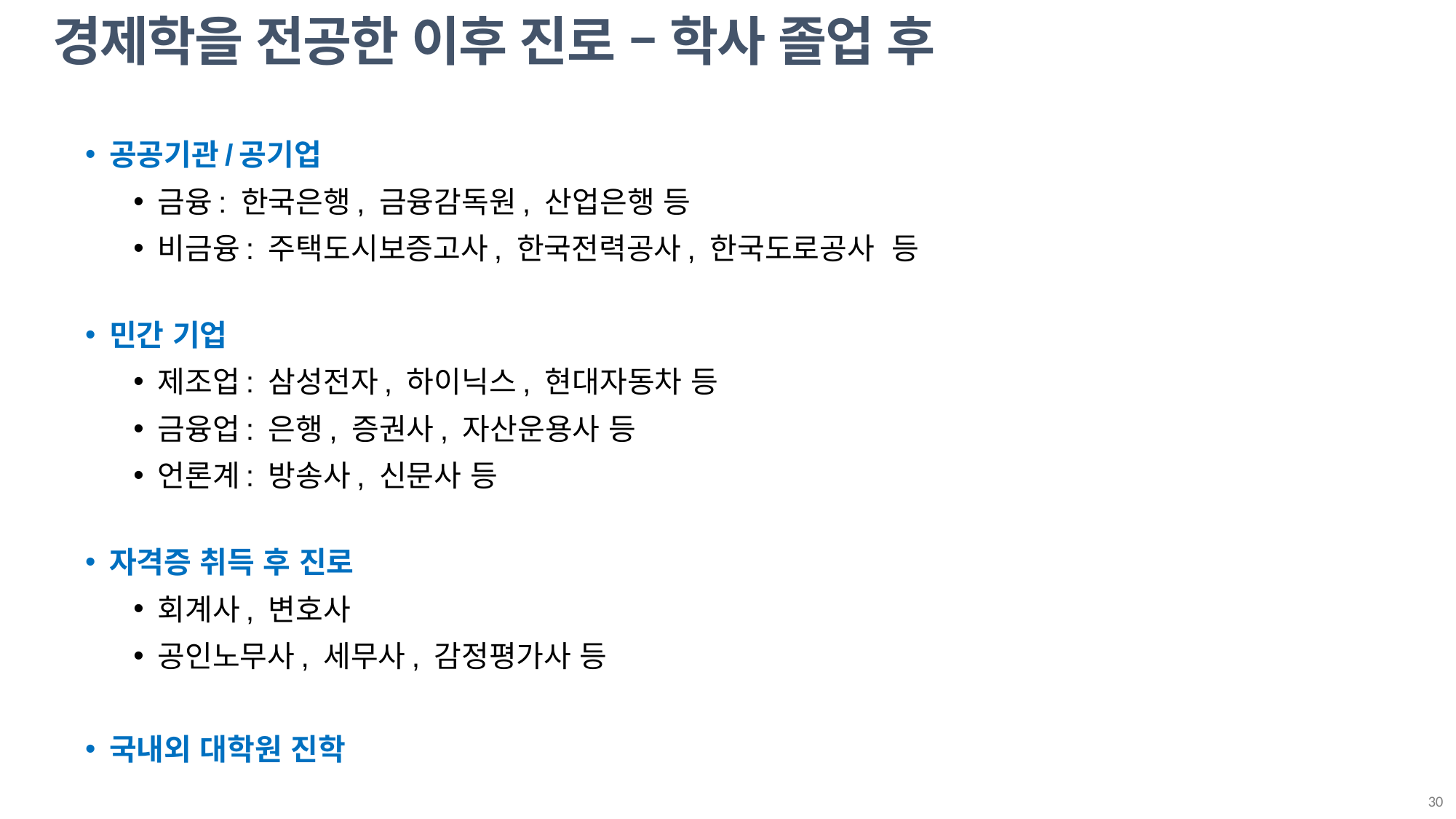

경제학을 전공한 이후 진로 – 학사 졸업 후
공공기관/공기업
금융: 한국은행, 금융감독원, 산업은행 등
비금융: 주택도시보증고사, 한국전력공사, 한국도로공사  등

민간 기업
제조업: 삼성전자, 하이닉스, 현대자동차 등
금융업: 은행, 증권사, 자산운용사 등
언론계: 방송사, 신문사 등

자격증 취득 후 진로
회계사, 변호사
공인노무사, 세무사, 감정평가사 등

국내외 대학원 진학
30